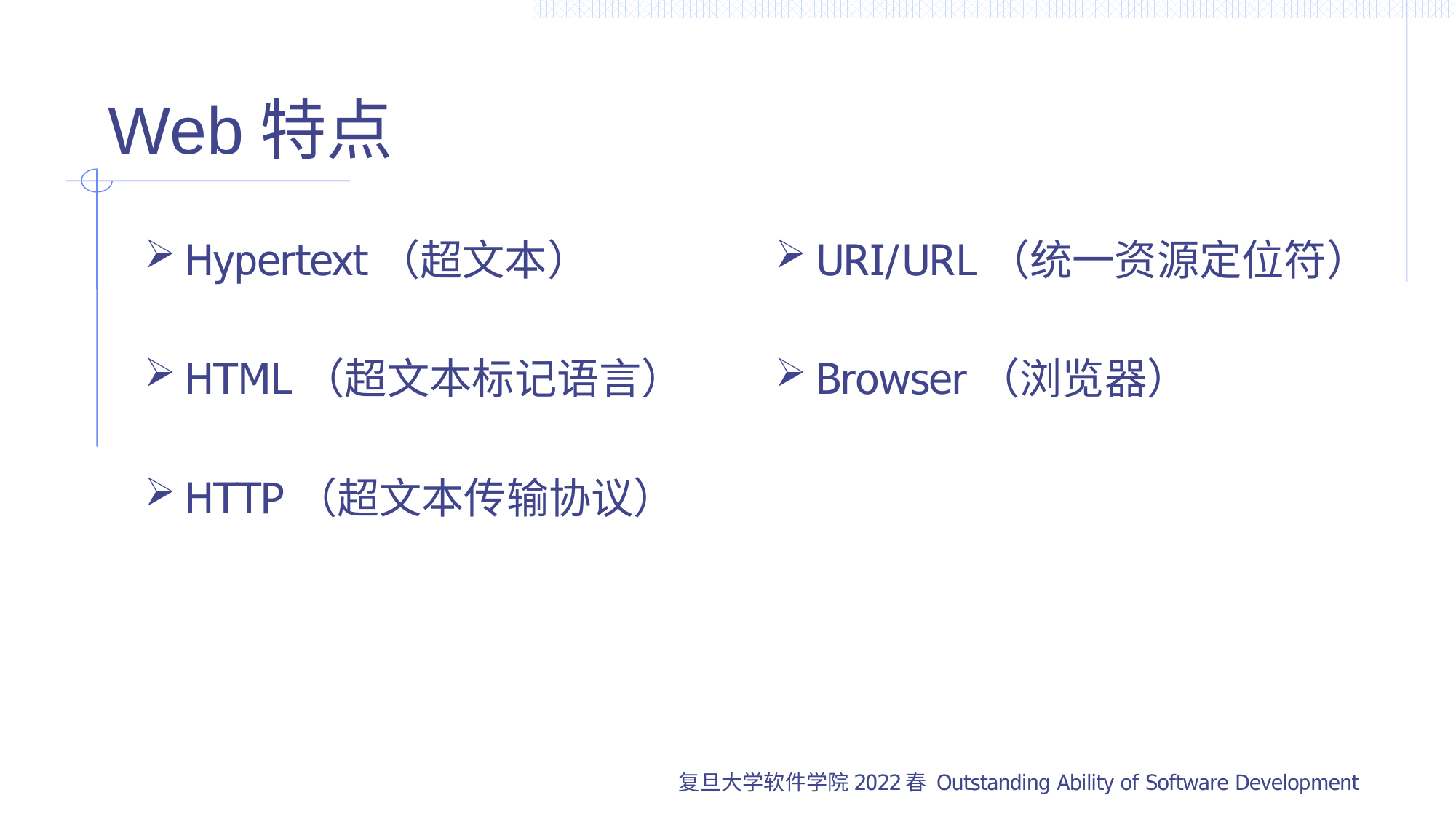

# Web特点
Hypertext（超文本）

HTML（超文本标记语言）

HTTP（超文本传输协议）

URI/URL（统一资源定位符）

Browser（浏览器）